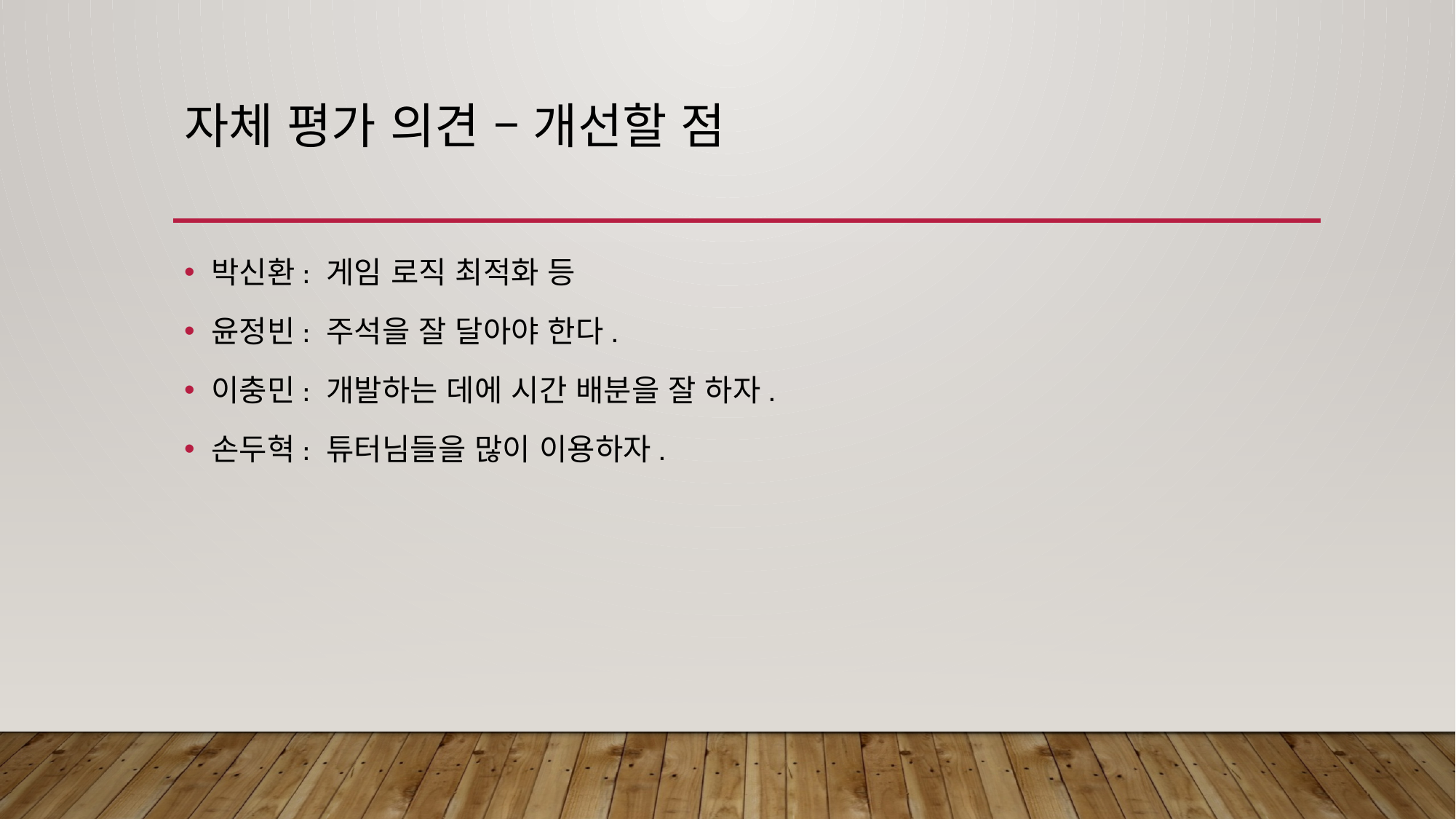

# 자체 평가 의견 – 개선할 점
박신환: 게임 로직 최적화 등
윤정빈: 주석을 잘 달아야 한다.
이충민: 개발하는 데에 시간 배분을 잘 하자.
손두혁: 튜터님들을 많이 이용하자.